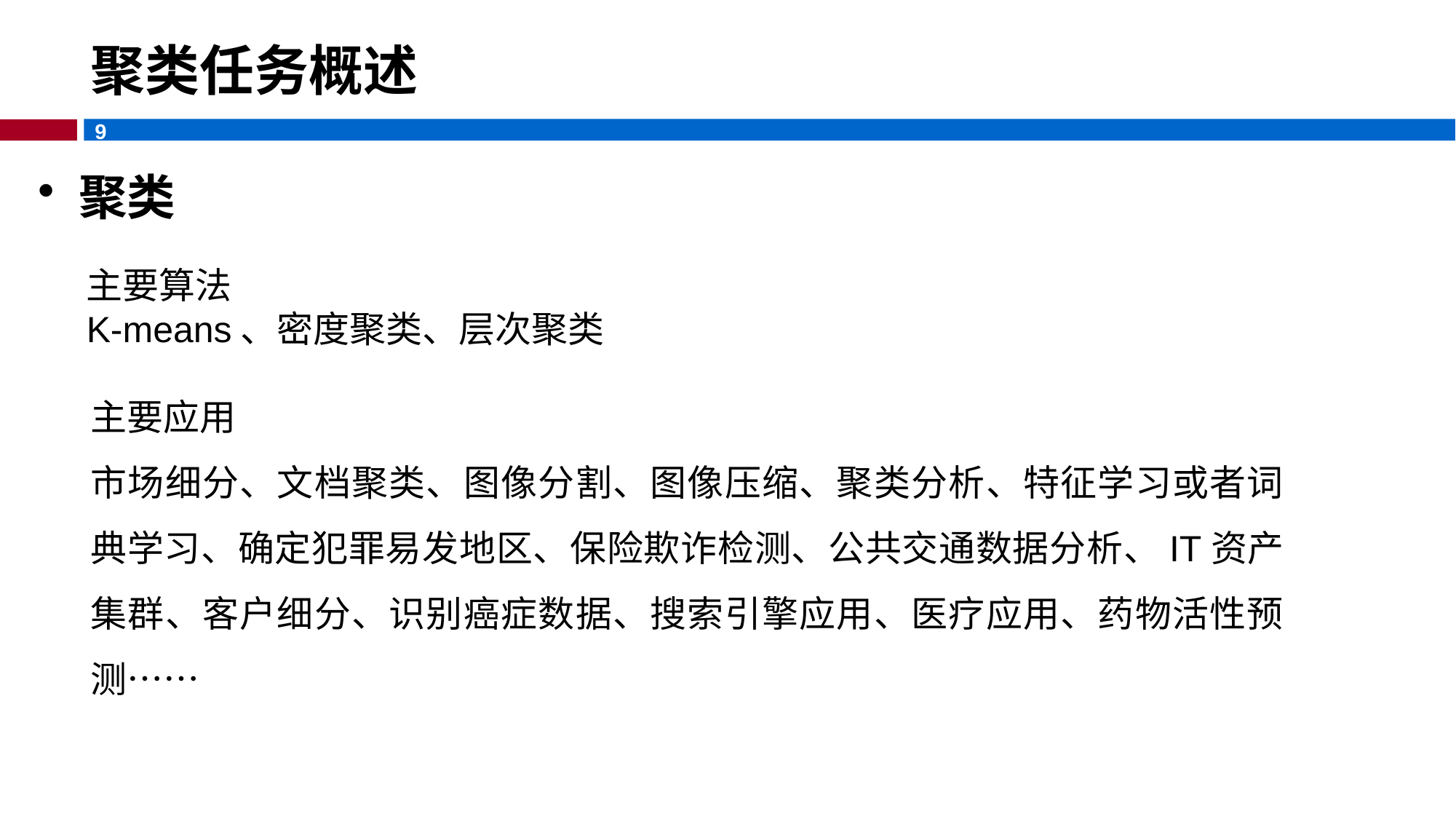

# 聚类任务概述
聚类
主要算法
K-means、密度聚类、层次聚类
主要应用
市场细分、文档聚类、图像分割、图像压缩、聚类分析、特征学习或者词典学习、确定犯罪易发地区、保险欺诈检测、公共交通数据分析、IT资产集群、客户细分、识别癌症数据、搜索引擎应用、医疗应用、药物活性预测……